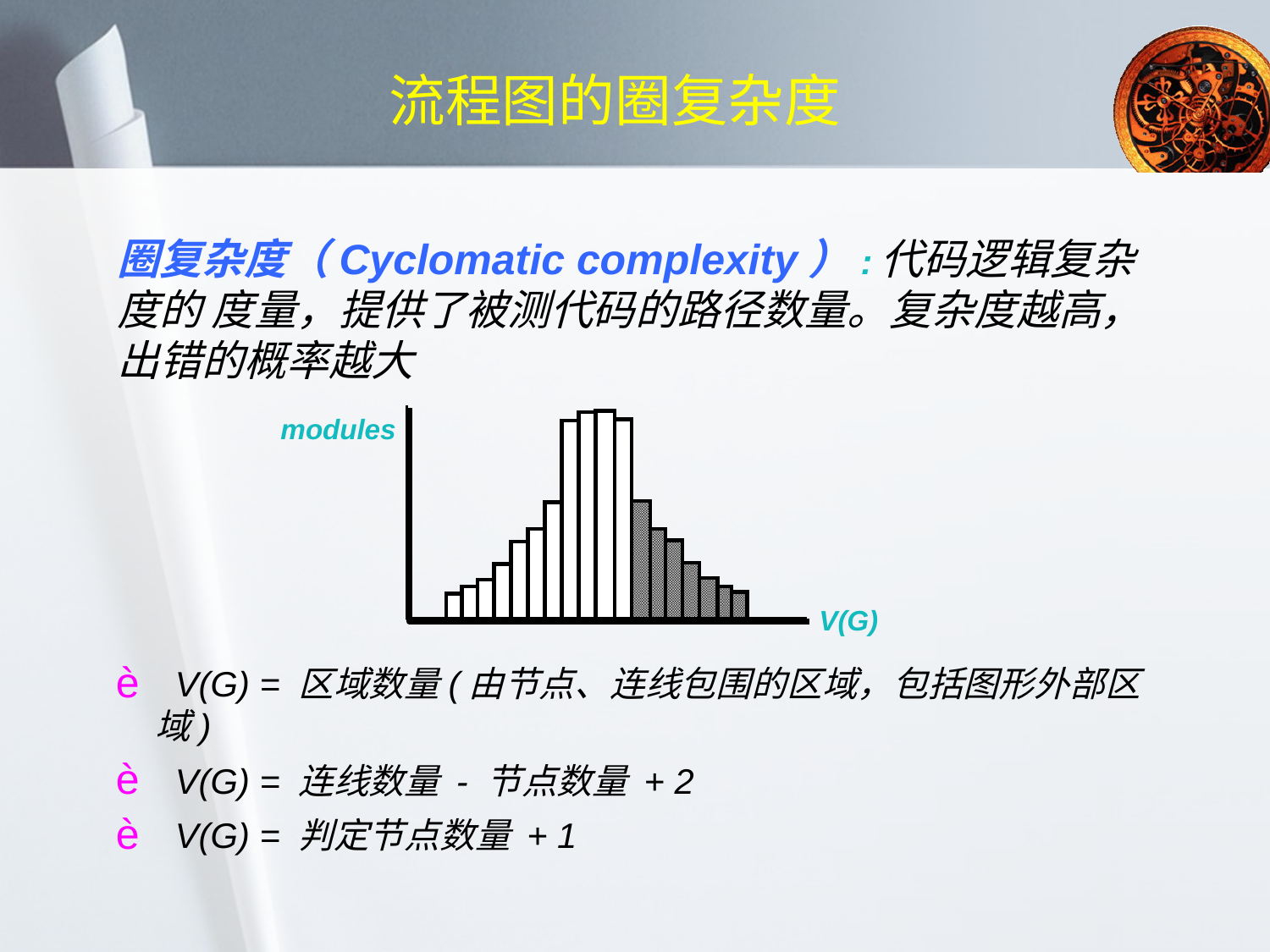

# 流程图的圈复杂度
圈复杂度（Cyclomatic complexity）:代码逻辑复杂度的 度量，提供了被测代码的路径数量。复杂度越高，出错的概率越大

modules

V(G)

  V(G) = 区域数量(由节点、连线包围的区域，包括图形外部区域)
  V(G) = 连线数量 - 节点数量 + 2
  V(G) = 判定节点数量 + 1